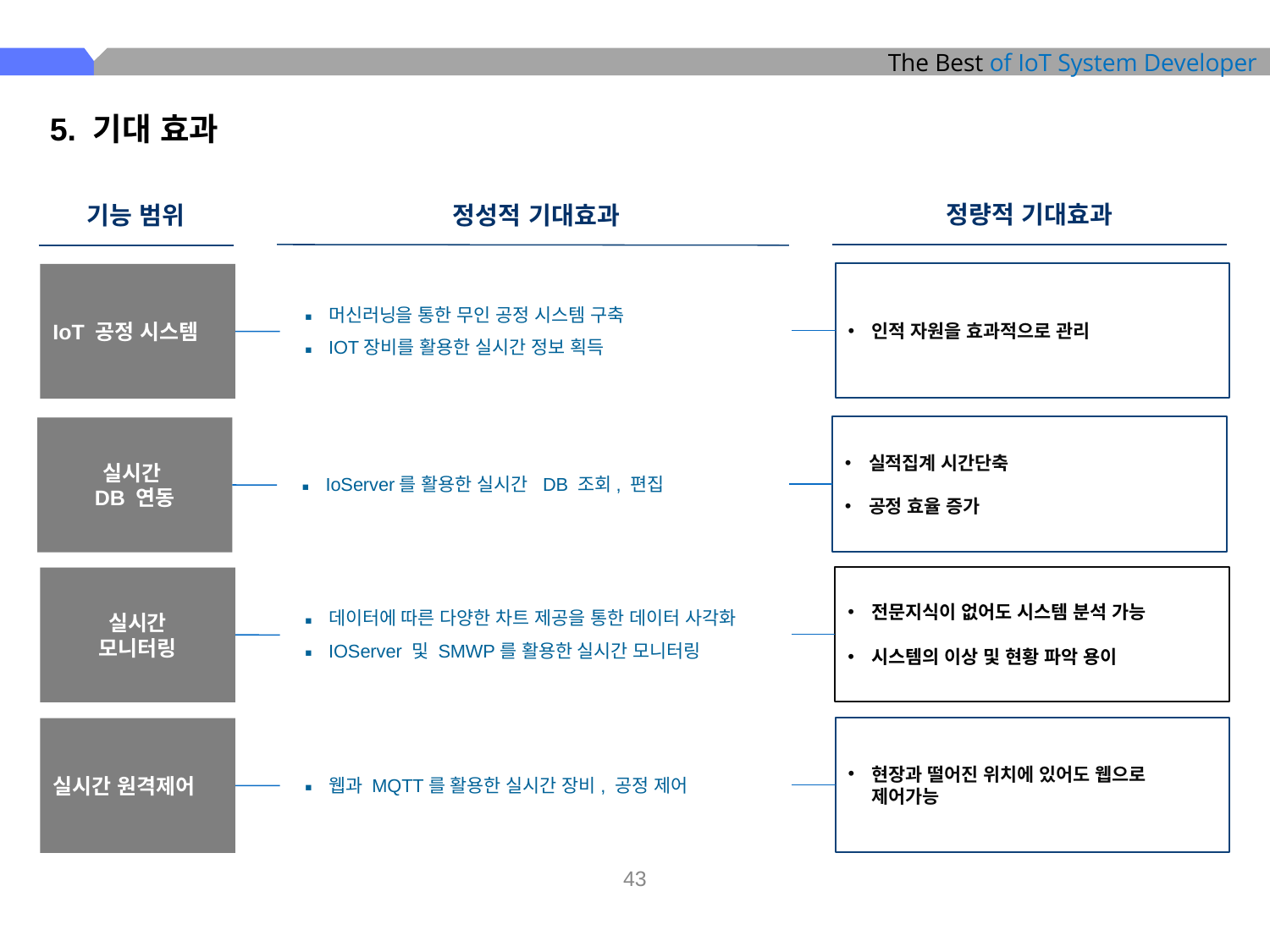

5. 기대 효과
정량적 기대효과
정성적 기대효과
기능 범위
머신러닝을 통한 무인 공정 시스템 구축
IOT장비를 활용한 실시간 정보 획득
인적 자원을 효과적으로 관리
IoT 공정 시스템
IoServer를 활용한 실시간  DB 조회, 편집
실적집계 시간단축
공정 효율 증가
실시간
DB 연동
데이터에 따른 다양한 차트 제공을 통한 데이터 사각화
IOServer 및 SMWP를 활용한 실시간 모니터링
전문지식이 없어도 시스템 분석 가능

시스템의 이상 및 현황 파악 용이
실시간
모니터링
웹과 MQTT를 활용한 실시간 장비, 공정 제어
현장과 떨어진 위치에 있어도 웹으로 제어가능
실시간 원격제어
43